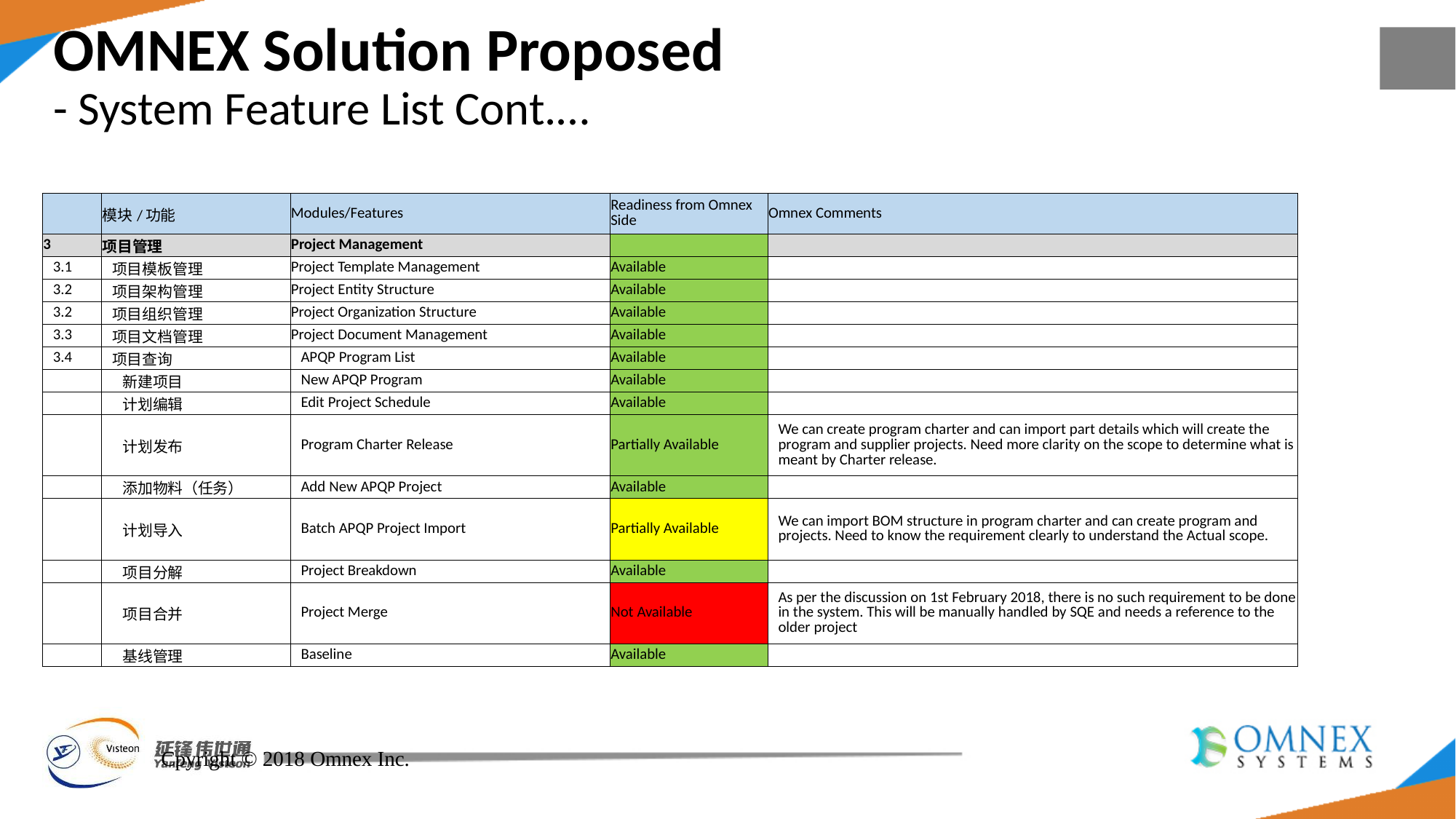

# OMNEX Solution Proposed - System Feature List Cont.…

|  | 模块/功能 | Modules/Features | Readiness from Omnex Side | Omnex Comments |
| --- | --- | --- | --- | --- |
| 3 | 项目管理 | Project Management |  |  |
| 3.1 | 项目模板管理 | Project Template Management | Available |  |
| 3.2 | 项目架构管理 | Project Entity Structure | Available |  |
| 3.2 | 项目组织管理 | Project Organization Structure | Available |  |
| 3.3 | 项目文档管理 | Project Document Management | Available |  |
| 3.4 | 项目查询 | APQP Program List | Available |  |
|  | 新建项目 | New APQP Program | Available |  |
|  | 计划编辑 | Edit Project Schedule | Available |  |
|  | 计划发布 | Program Charter Release | Partially Available | We can create program charter and can import part details which will create the program and supplier projects. Need more clarity on the scope to determine what is meant by Charter release. |
|  | 添加物料（任务） | Add New APQP Project | Available |  |
|  | 计划导入 | Batch APQP Project Import | Partially Available | We can import BOM structure in program charter and can create program and projects. Need to know the requirement clearly to understand the Actual scope. |
|  | 项目分解 | Project Breakdown | Available |  |
|  | 项目合并 | Project Merge | Not Available | As per the discussion on 1st February 2018, there is no such requirement to be done in the system. This will be manually handled by SQE and needs a reference to the older project |
|  | 基线管理 | Baseline | Available |  |
Cpyright © 2018 Omnex Inc.